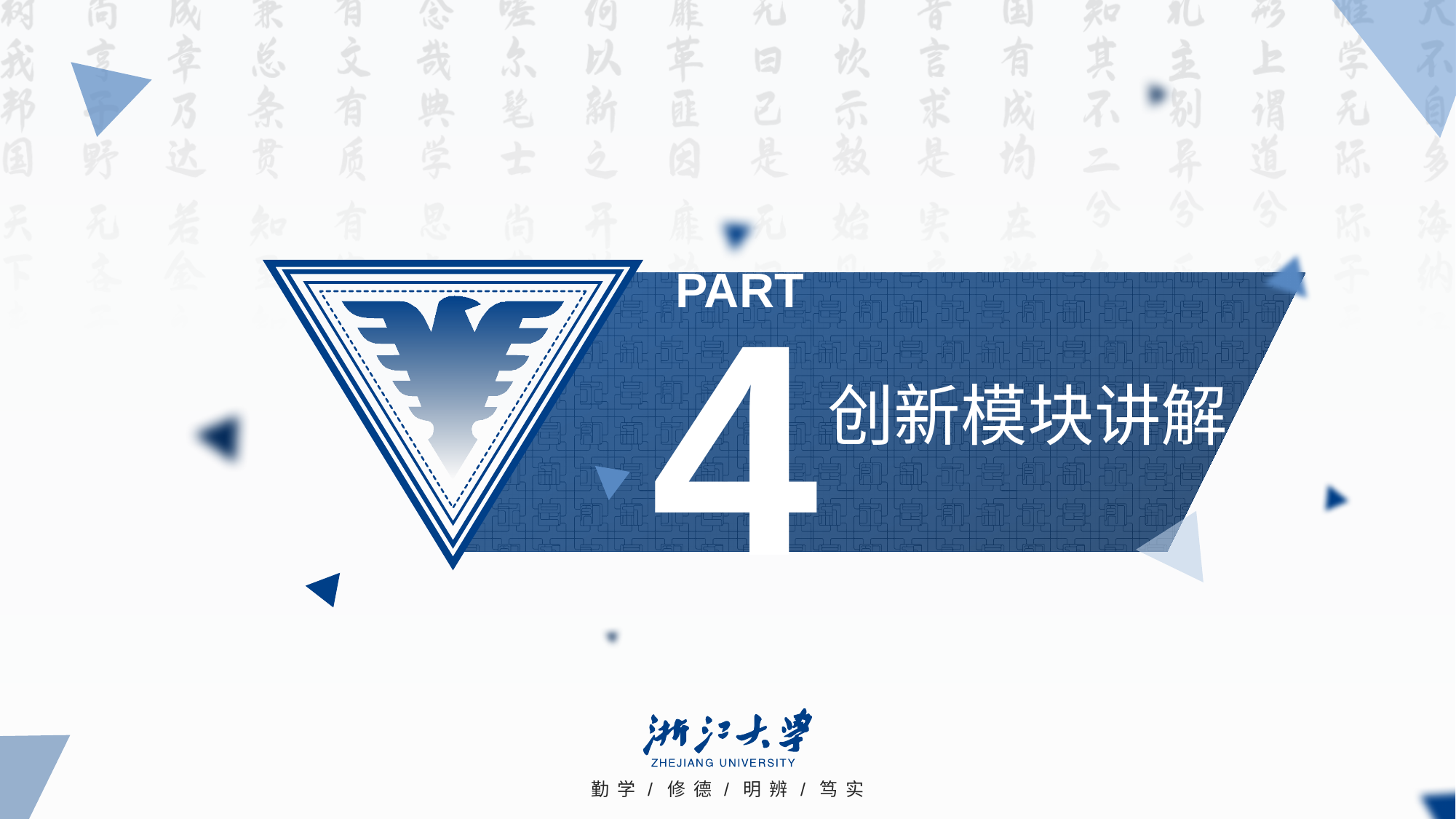

4
创新模块讲解
勤  学  /  修  德  /  明  辨  /  笃  实